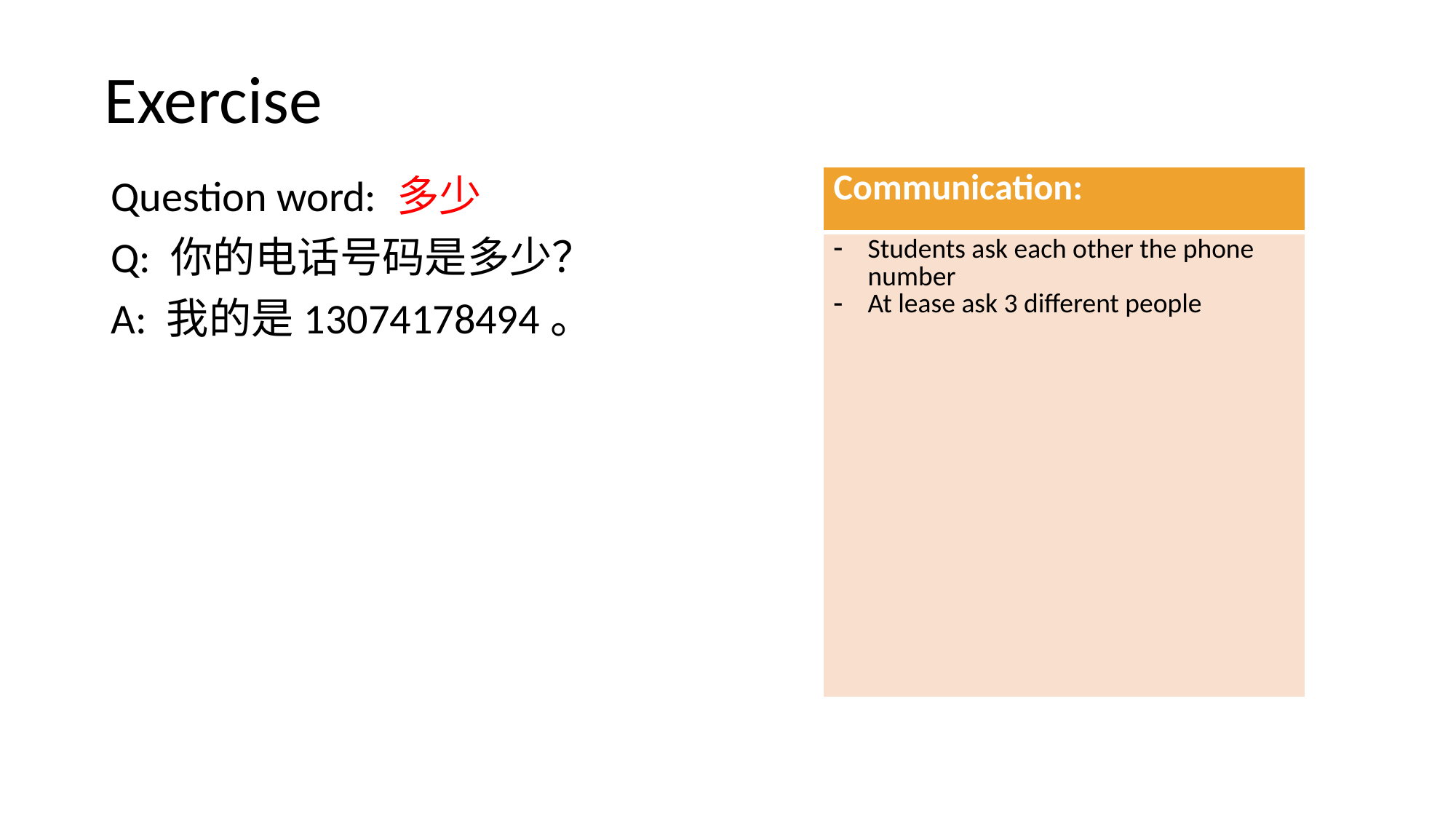

# Exercise
| Communication: |
| --- |
| Students ask each other the phone number At lease ask 3 different people |
Question word: 多少
Q: 你的电话号码是多少？
A: 我的是13074178494。